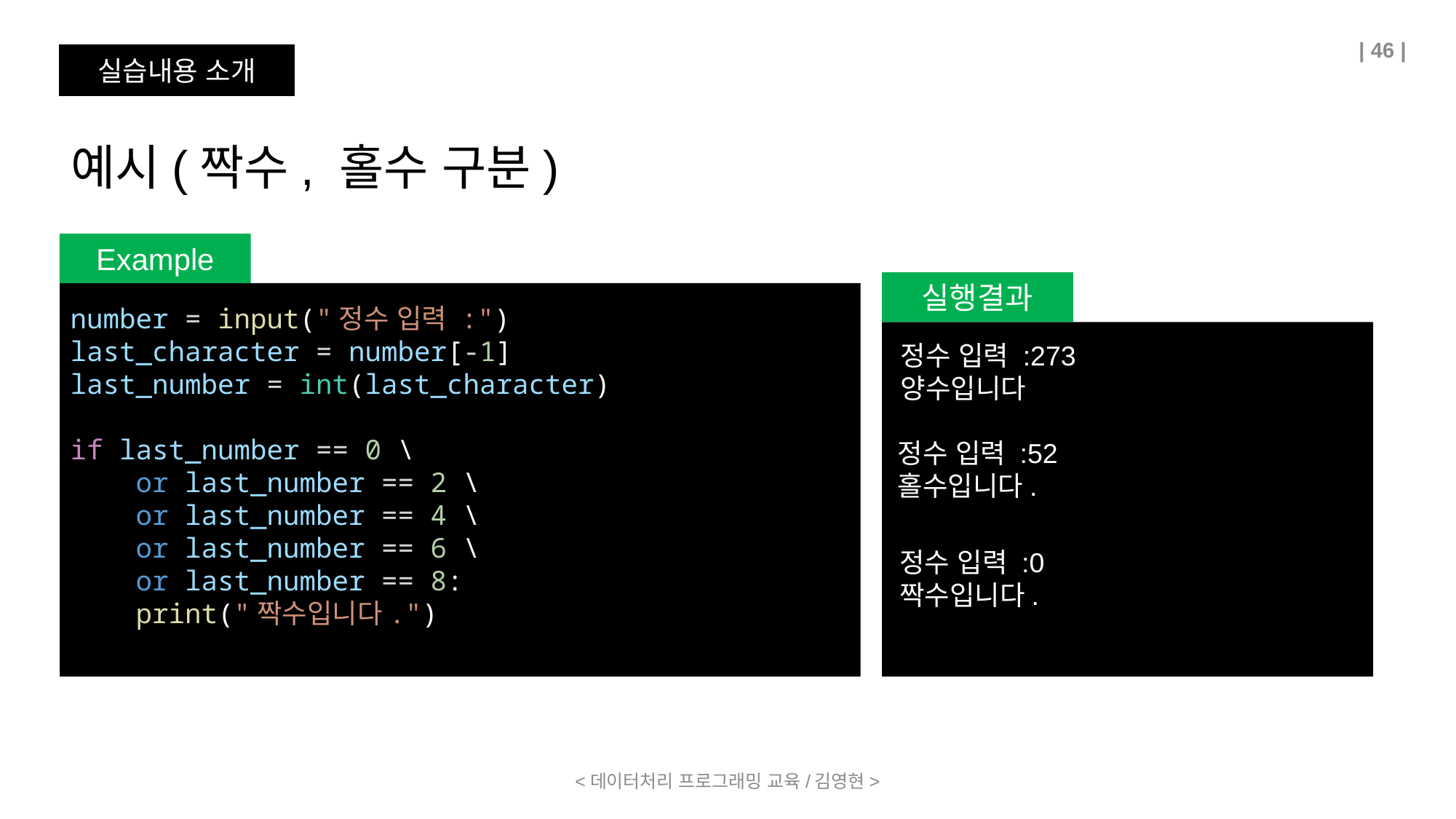

| 46 |
실습내용 소개
예시(짝수, 홀수 구분)
Example
실행결과

number = input("정수 입력 :")
last_character = number[-1]
last_number = int(last_character)
if last_number == 0 \
    or last_number == 2 \
    or last_number == 4 \
    or last_number == 6 \
    or last_number == 8:
    print("짝수입니다.")

정수 입력 :273
양수입니다
정수 입력 :52
홀수입니다.
정수 입력 :0
짝수입니다.
<데이터처리 프로그래밍 교육/김영현>